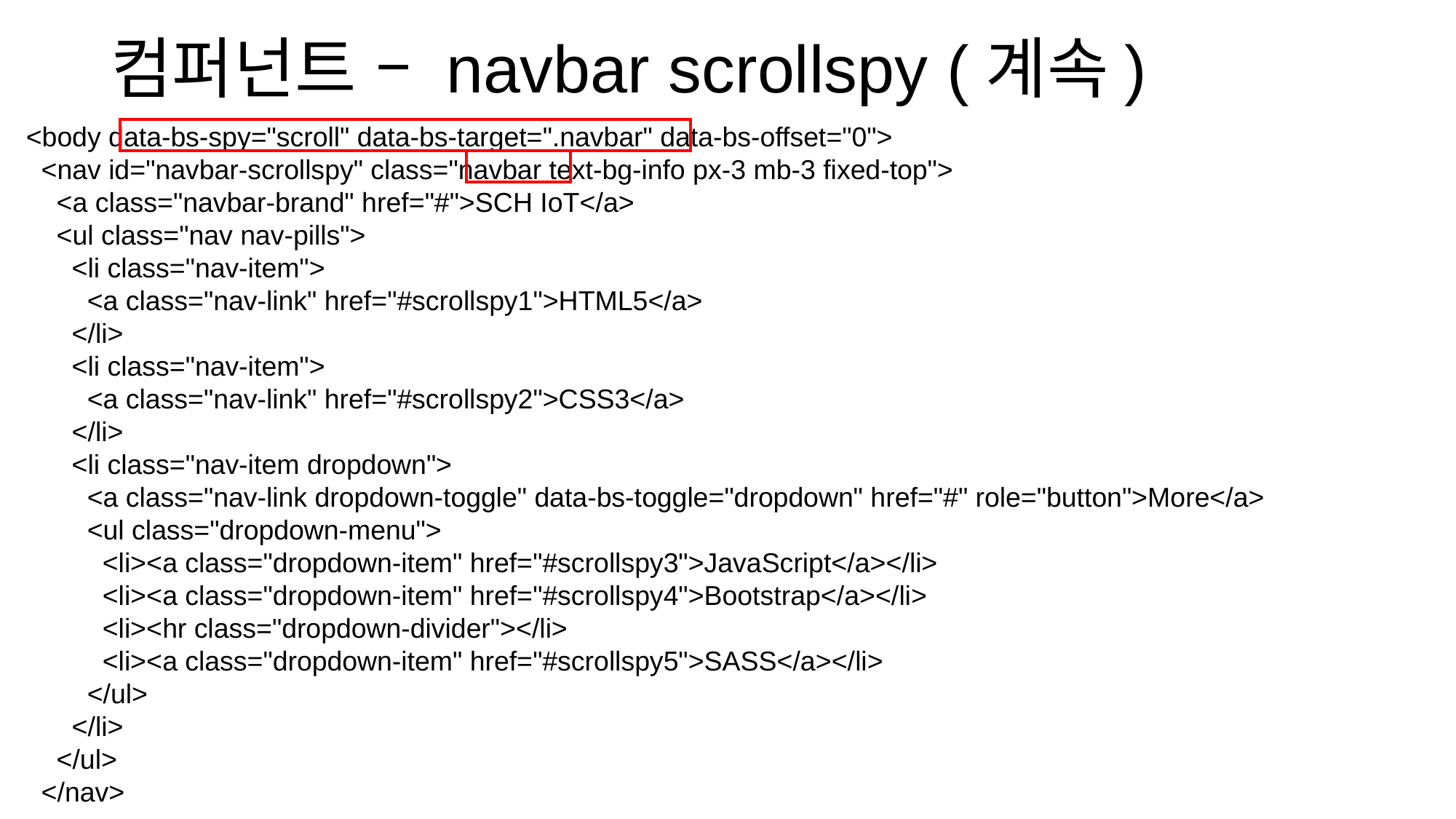

# 컴퍼넌트 – navbar scrollspy (계속)
  <body data-bs-spy="scroll" data-bs-target=".navbar" data-bs-offset="0">
    <nav id="navbar-scrollspy" class="navbar text-bg-info px-3 mb-3 fixed-top">
      <a class="navbar-brand" href="#">SCH IoT</a>
      <ul class="nav nav-pills">
        <li class="nav-item">
          <a class="nav-link" href="#scrollspy1">HTML5</a>
        </li>
        <li class="nav-item">
          <a class="nav-link" href="#scrollspy2">CSS3</a>
        </li>
        <li class="nav-item dropdown">
          <a class="nav-link dropdown-toggle" data-bs-toggle="dropdown" href="#" role="button">More</a>
          <ul class="dropdown-menu">
            <li><a class="dropdown-item" href="#scrollspy3">JavaScript</a></li>
            <li><a class="dropdown-item" href="#scrollspy4">Bootstrap</a></li>
            <li><hr class="dropdown-divider"></li>
            <li><a class="dropdown-item" href="#scrollspy5">SASS</a></li>
          </ul>
        </li>
      </ul>
    </nav>